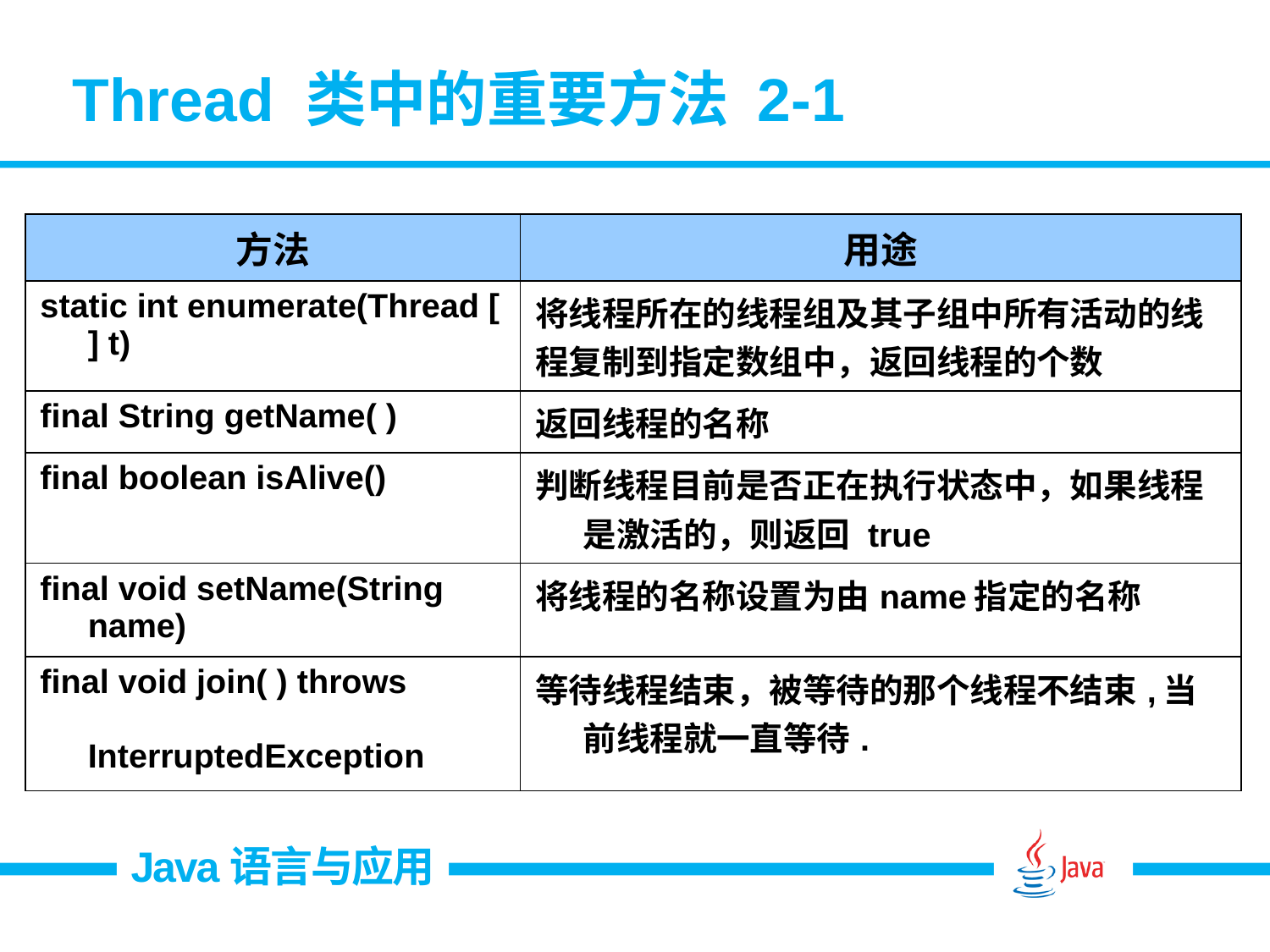

Thread 类中的重要方法 2-1

| 方法 | 用途 |
| --- | --- |
| static int enumerate(Thread [ ] t) | 将线程所在的线程组及其子组中所有活动的线程复制到指定数组中，返回线程的个数 |
| final String getName( ) | 返回线程的名称 |
| final boolean isAlive() | 判断线程目前是否正在执行状态中，如果线程是激活的，则返回 true |
| final void setName(String name) | 将线程的名称设置为由name指定的名称 |
| final void join( ) throws InterruptedException | 等待线程结束，被等待的那个线程不结束,当前线程就一直等待. |